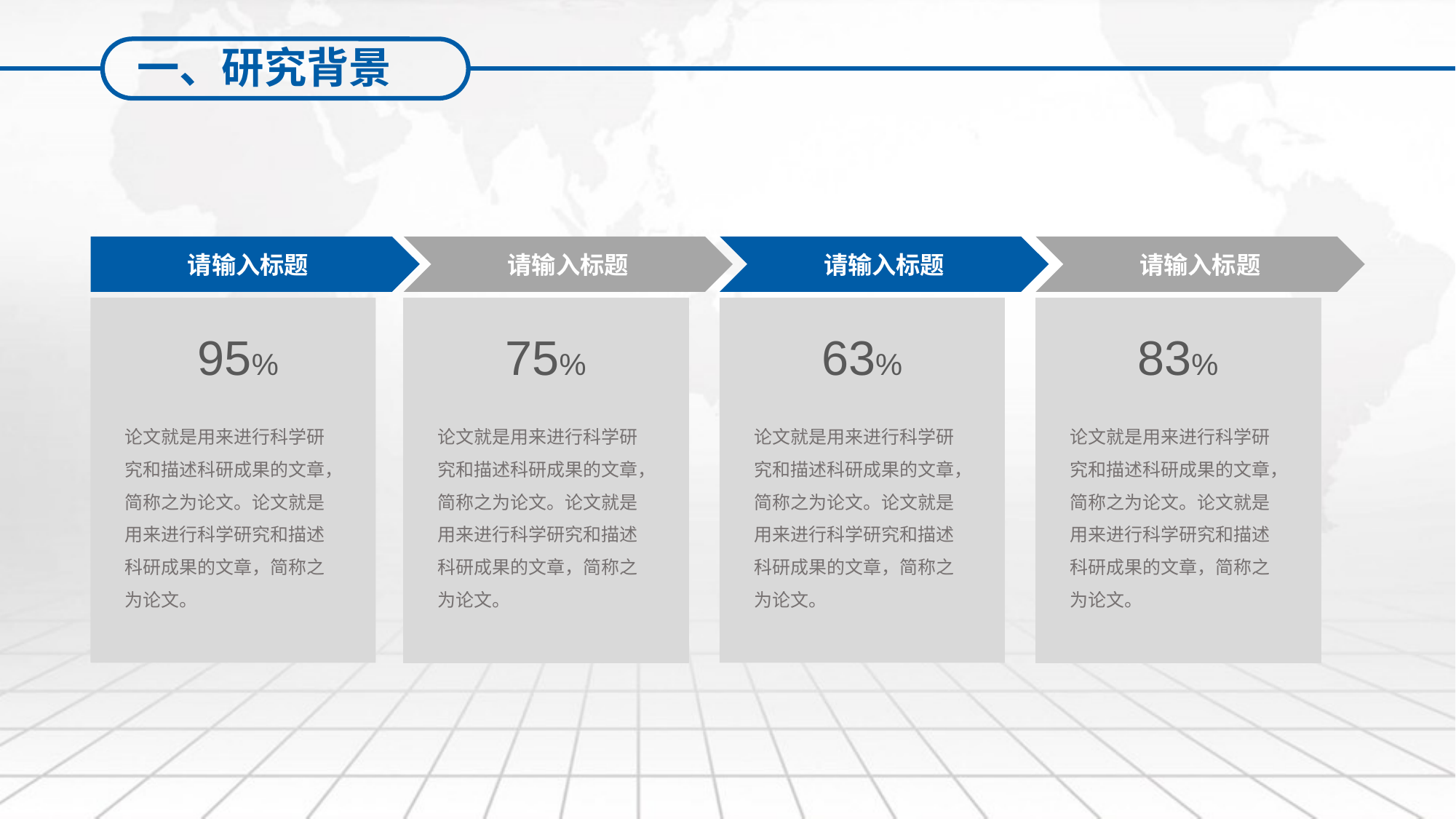

一、研究背景

请输入标题
请输入标题
请输入标题
请输入标题

95%
论文就是用来进行科学研究和描述科研成果的文章，简称之为论文。论文就是用来进行科学研究和描述科研成果的文章，简称之为论文。

75%
论文就是用来进行科学研究和描述科研成果的文章，简称之为论文。论文就是用来进行科学研究和描述科研成果的文章，简称之为论文。

63%
论文就是用来进行科学研究和描述科研成果的文章，简称之为论文。论文就是用来进行科学研究和描述科研成果的文章，简称之为论文。

83%
论文就是用来进行科学研究和描述科研成果的文章，简称之为论文。论文就是用来进行科学研究和描述科研成果的文章，简称之为论文。